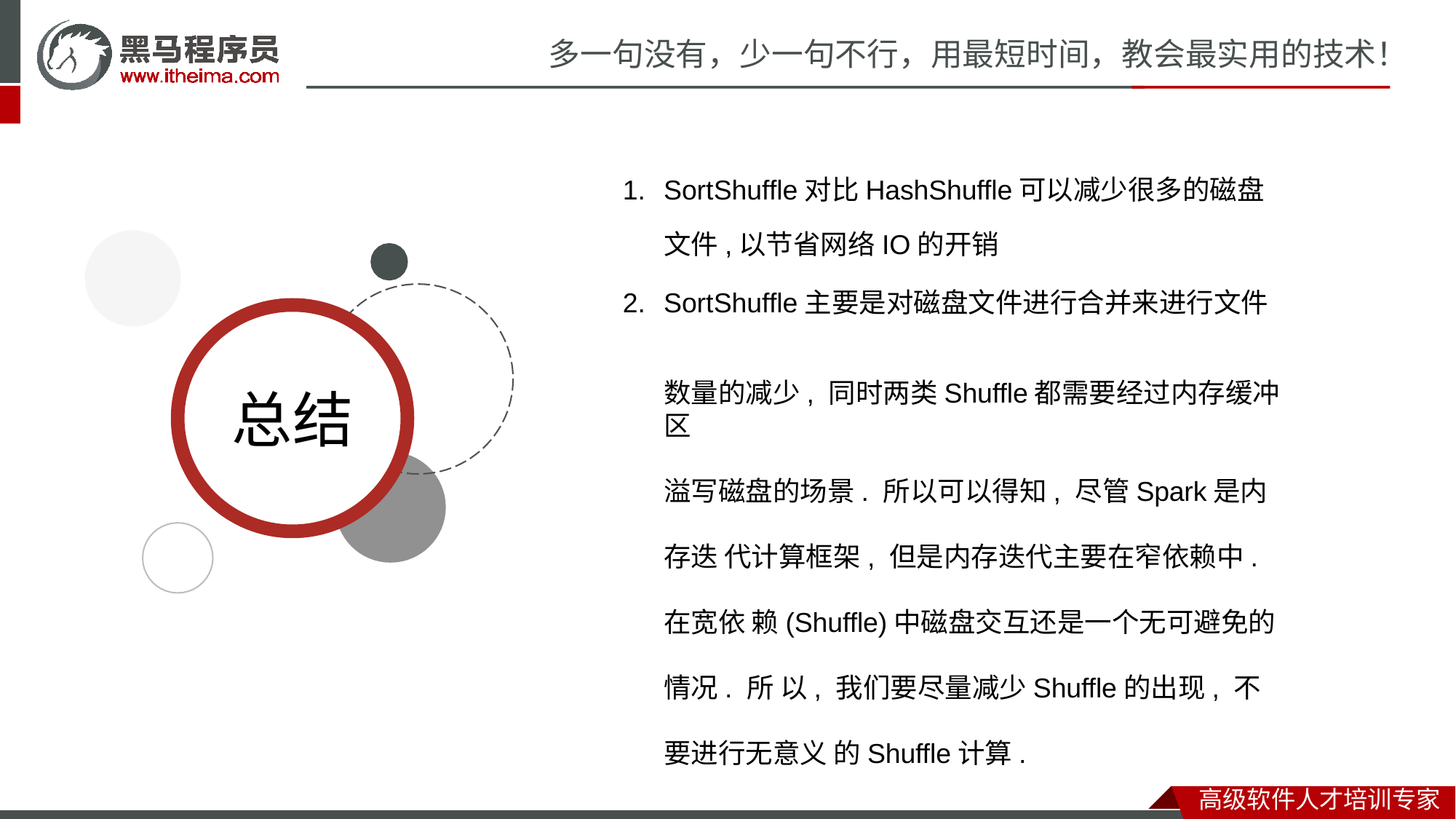

# 多一句没有，少一句不行，用最短时间，教会最实用的技术！

SortShuffle对比HashShuffle可以减少很多的磁盘

文件,以节省网络IO的开销

SortShuffle主要是对磁盘文件进行合并来进行文件

数量的减少, 同时两类Shuffle都需要经过内存缓冲区
溢写磁盘的场景. 所以可以得知, 尽管Spark是内存迭 代计算框架, 但是内存迭代主要在窄依赖中. 在宽依 赖(Shuffle)中磁盘交互还是一个无可避免的情况. 所 以, 我们要尽量减少Shuffle的出现, 不要进行无意义 的Shuffle计算.
总结
高级软件人才培训专家